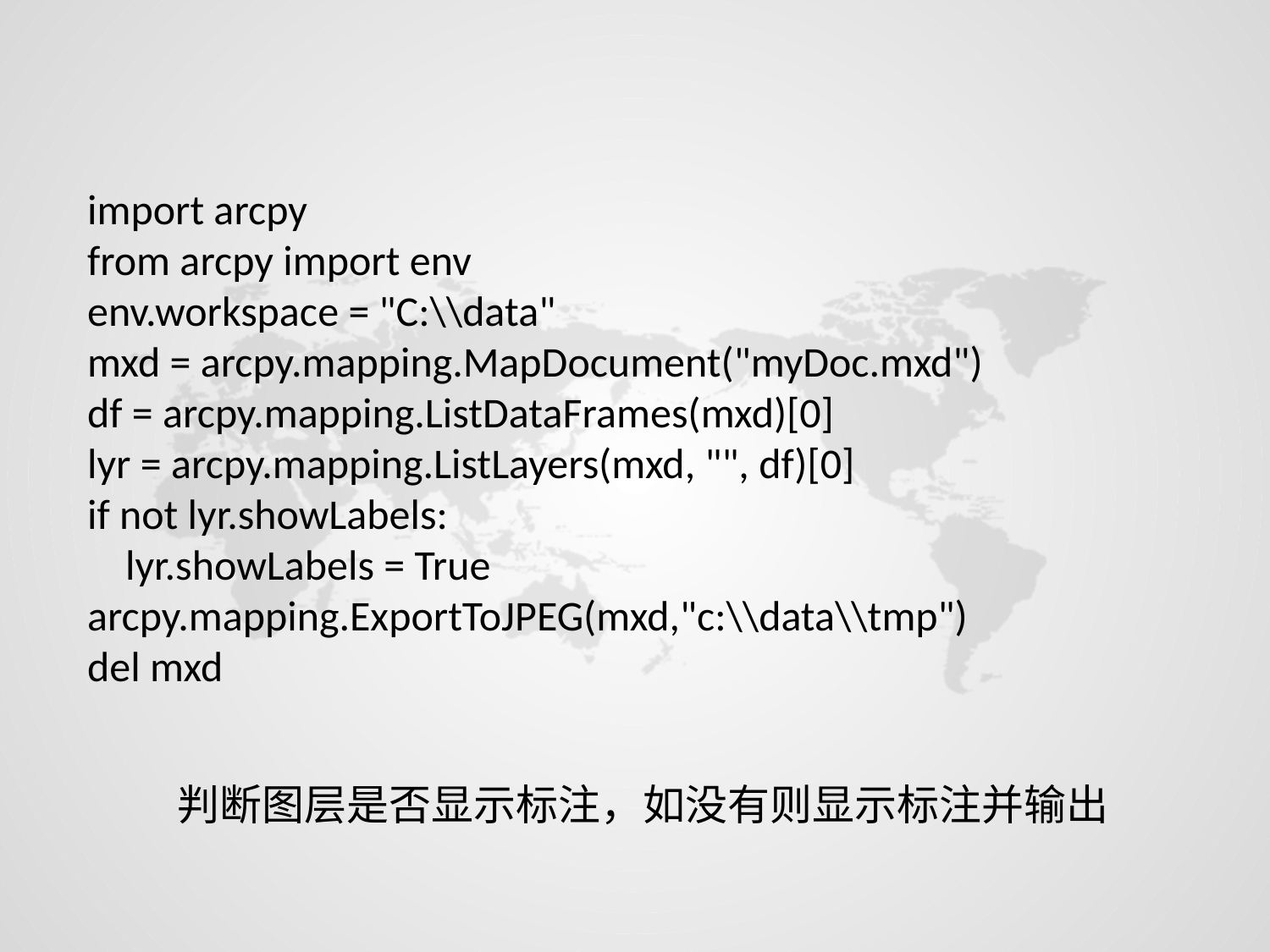

import arcpy
from arcpy import env
env.workspace = "C:\\data"
mxd = arcpy.mapping.MapDocument("myDoc.mxd")
df = arcpy.mapping.ListDataFrames(mxd)[0]
lyr = arcpy.mapping.ListLayers(mxd, "", df)[0]
if not lyr.showLabels:
    lyr.showLabels = True
arcpy.mapping.ExportToJPEG(mxd,"c:\\data\\tmp")
del mxd
判断图层是否显示标注，如没有则显示标注并输出